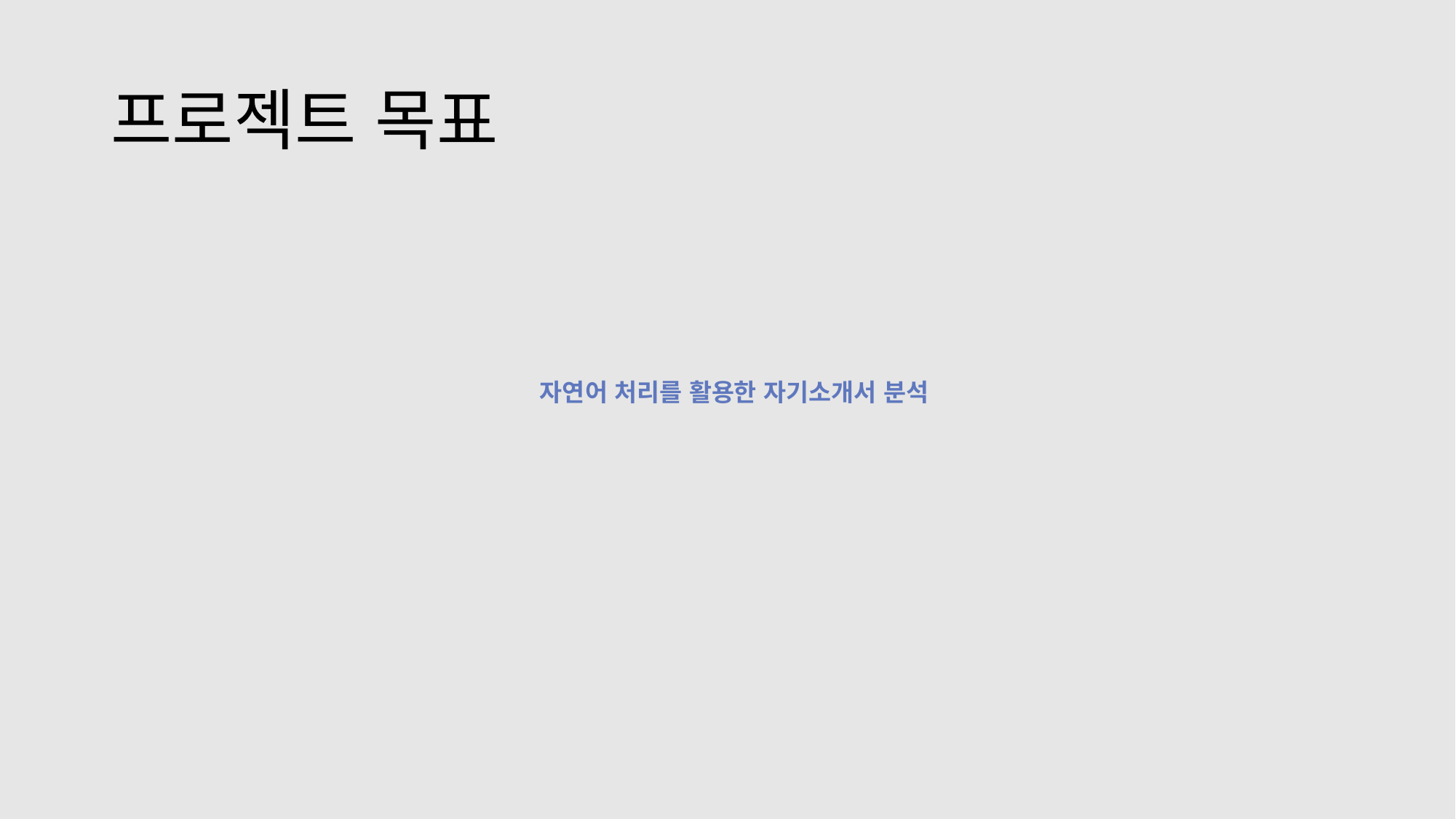

# 프로젝트 목표
자연어 처리를 활용한 자기소개서 분석